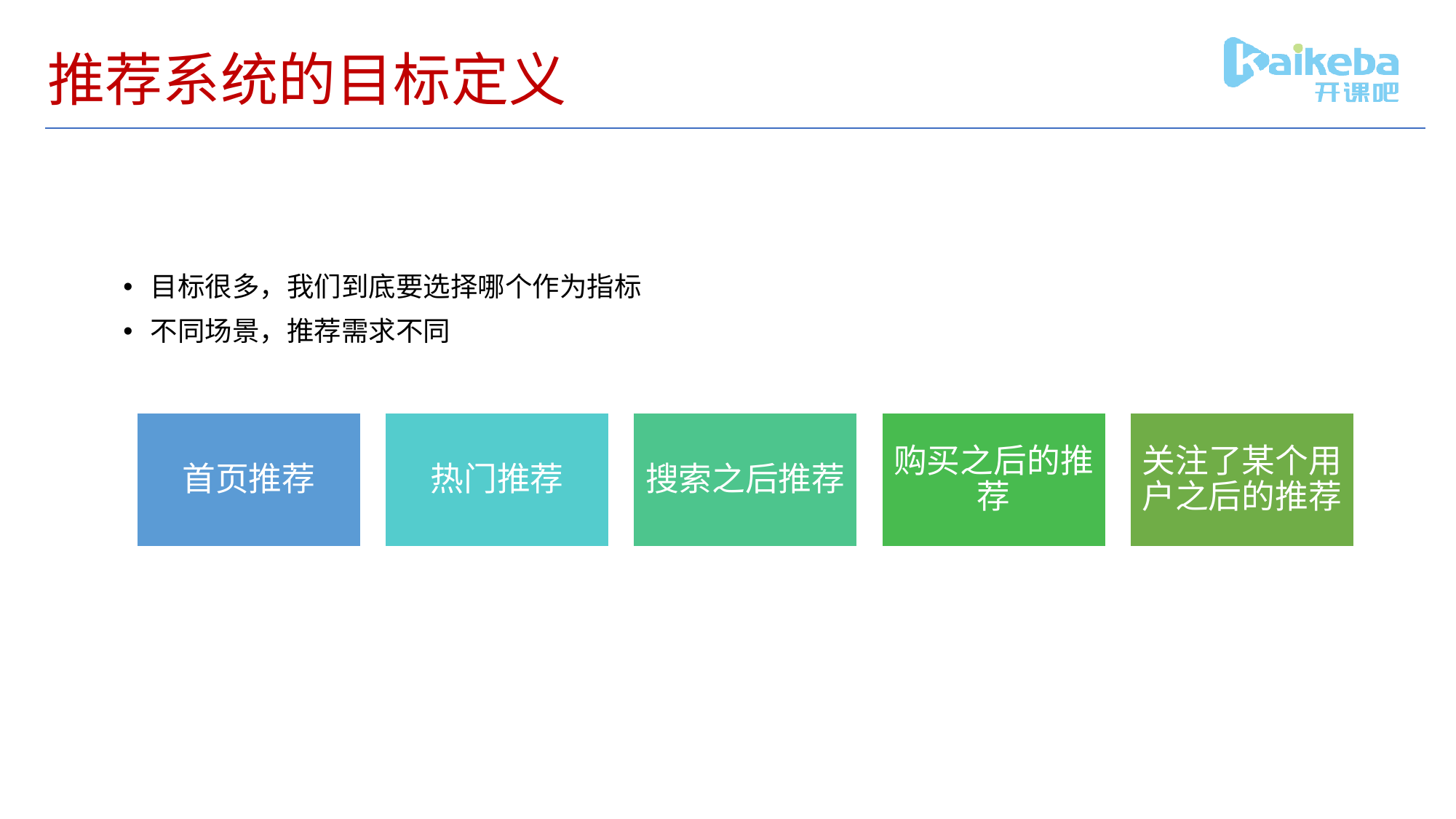

# 推荐系统的目标定义
目标很多，我们到底要选择哪个作为指标
不同场景，推荐需求不同

首页推荐
热门推荐
搜索之后推荐
购买之后的推荐
关注了某个用户之后的推荐